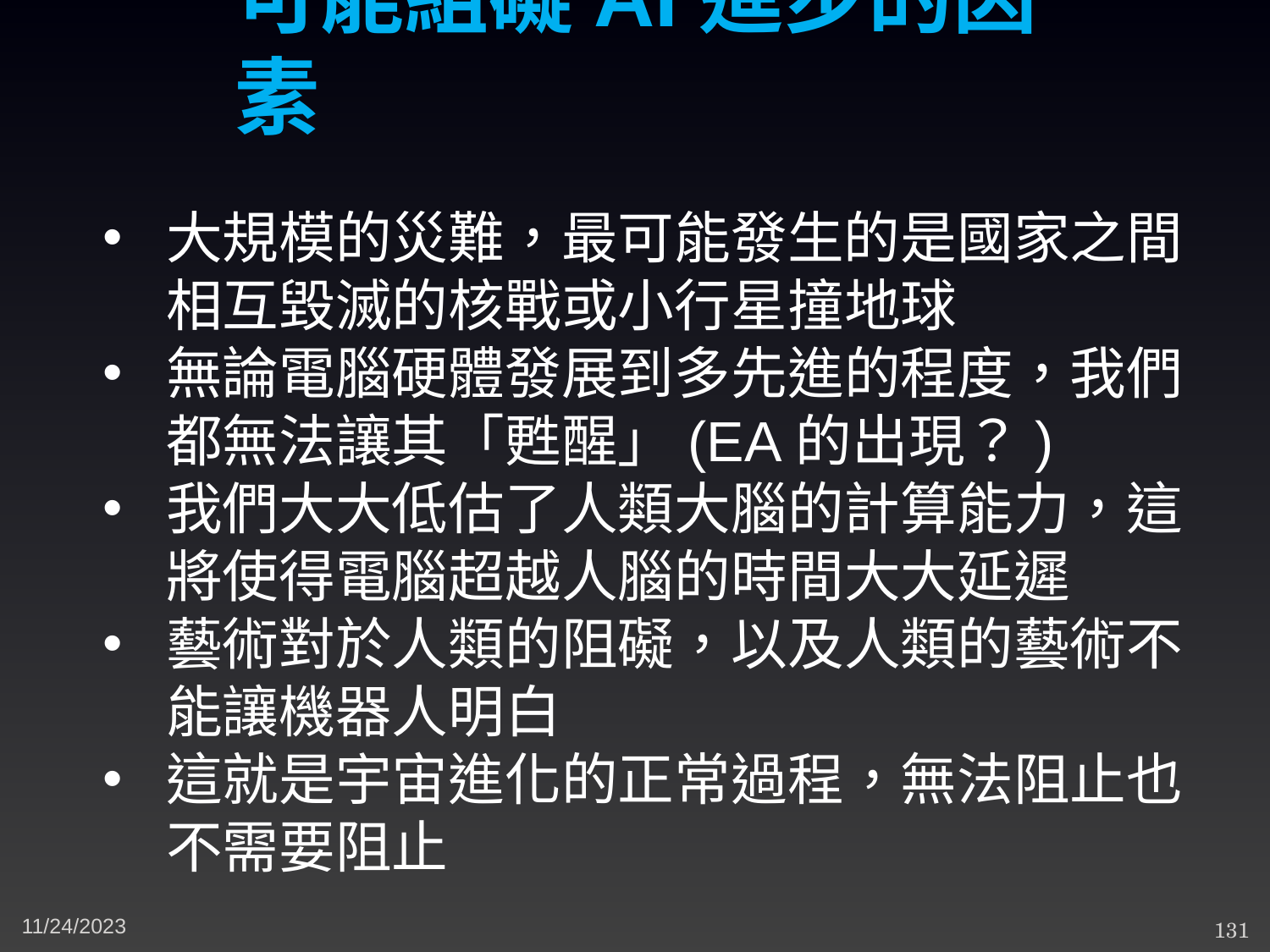

可能組礙AI進步的因素
大規模的災難，最可能發生的是國家之間相互毀滅的核戰或小行星撞地球
無論電腦硬體發展到多先進的程度，我們都無法讓其「甦醒」(EA的出現？)
我們大大低估了人類大腦的計算能力，這將使得電腦超越人腦的時間大大延遲
藝術對於人類的阻礙，以及人類的藝術不能讓機器人明白
這就是宇宙進化的正常過程，無法阻止也不需要阻止
11/24/2023
131